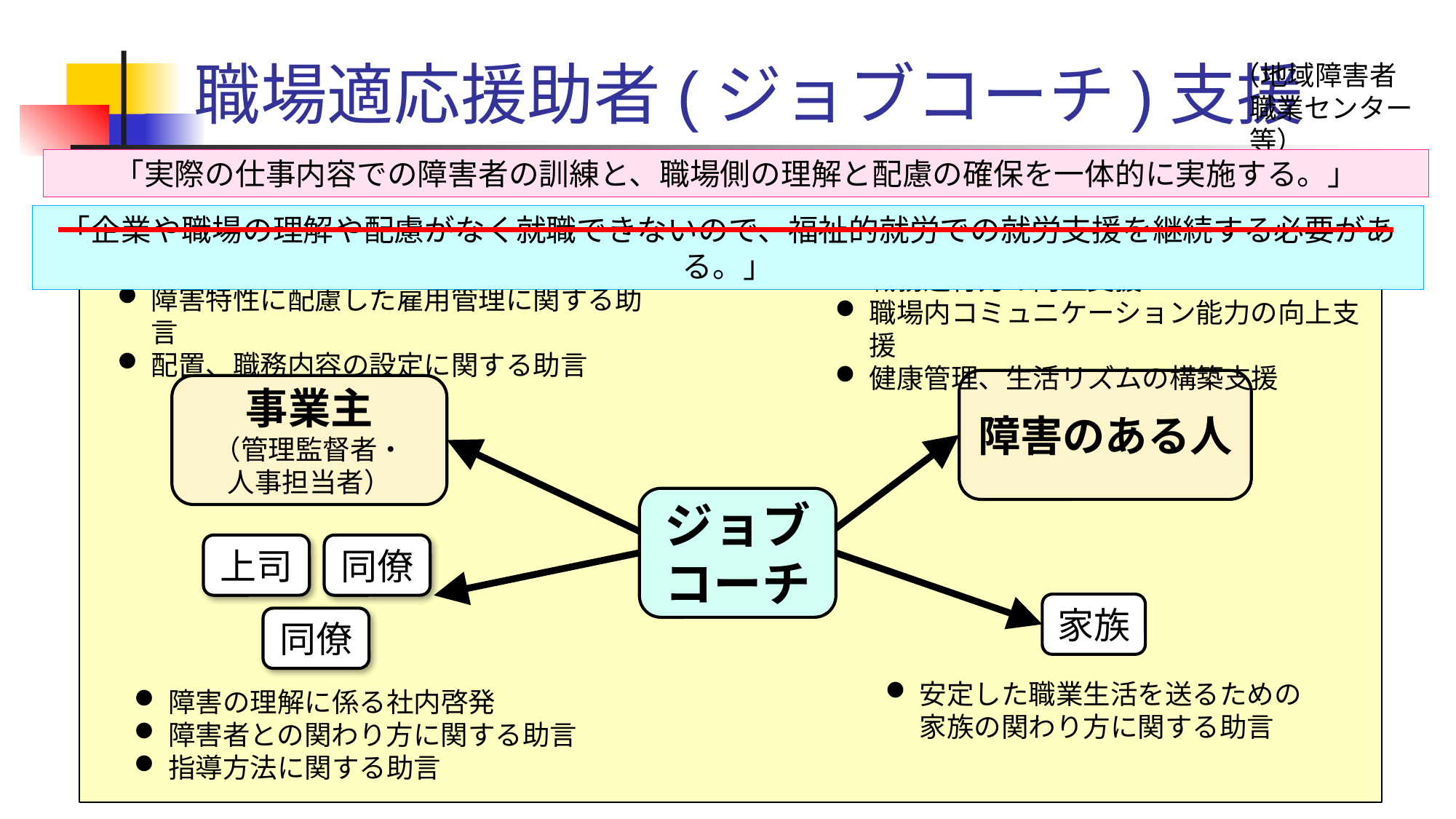

# 職場適応援助者(ジョブコーチ)支援
（地域障害者職業センター等）
「実際の仕事内容での障害者の訓練と、職場側の理解と配慮の確保を一体的に実施する。」
「企業や職場の理解や配慮がなく就職できないので、福祉的就労での就労支援を継続する必要がある。」

職務遂行力の向上支援
職場内コミュニケーション能力の向上支援
健康管理、生活リズムの構築支援
障害特性に配慮した雇用管理に関する助言
配置、職務内容の設定に関する助言
障害のある人
事業主
（管理監督者・
人事担当者）
ジョブ
コーチ
上司
同僚
同僚
家族
安定した職業生活を送るための家族の関わり方に関する助言
障害の理解に係る社内啓発
障害者との関わり方に関する助言
指導方法に関する助言